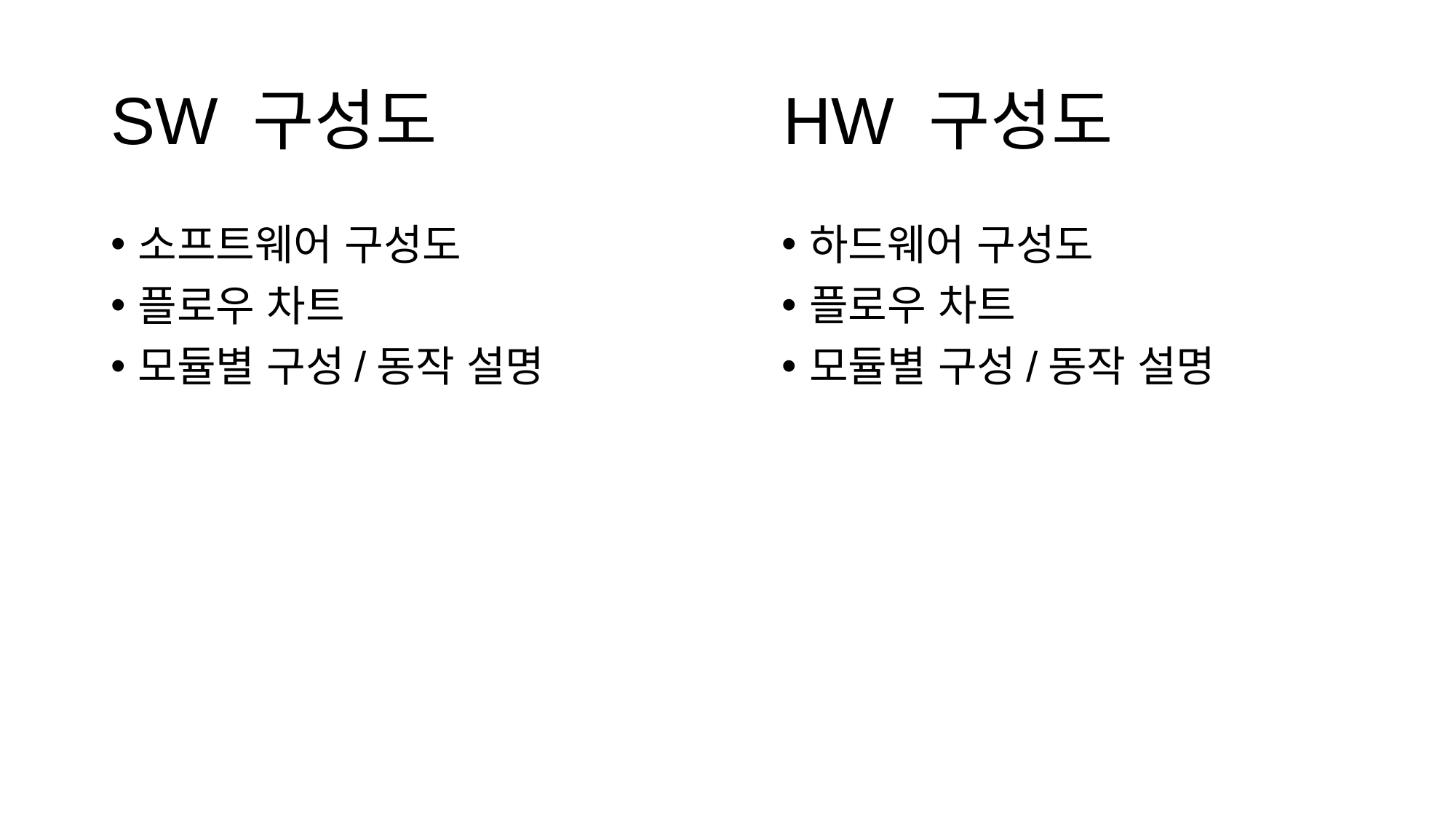

HW 구성도
# SW 구성도
소프트웨어 구성도
플로우 차트
모듈별 구성/동작 설명

하드웨어 구성도
플로우 차트
모듈별 구성/동작 설명